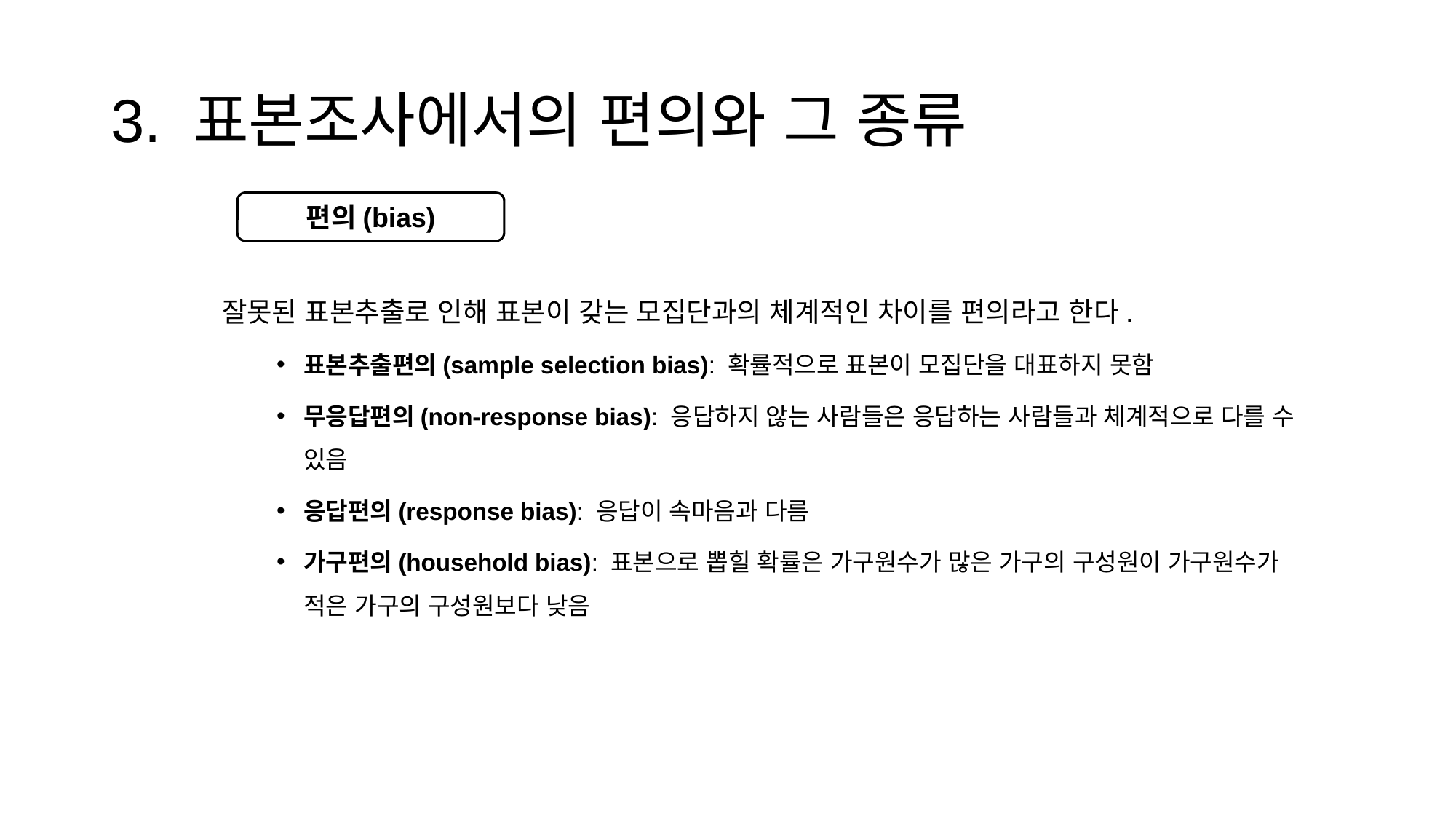

# 3. 표본조사에서의 편의와 그 종류

잘못된 표본추출로 인해 표본이 갖는 모집단과의 체계적인 차이를 편의라고 한다.
표본추출편의(sample selection bias): 확률적으로 표본이 모집단을 대표하지 못함
무응답편의(non-response bias): 응답하지 않는 사람들은 응답하는 사람들과 체계적으로 다를 수 있음
응답편의(response bias): 응답이 속마음과 다름
가구편의(household bias): 표본으로 뽑힐 확률은 가구원수가 많은 가구의 구성원이 가구원수가 적은 가구의 구성원보다 낮음
편의(bias)